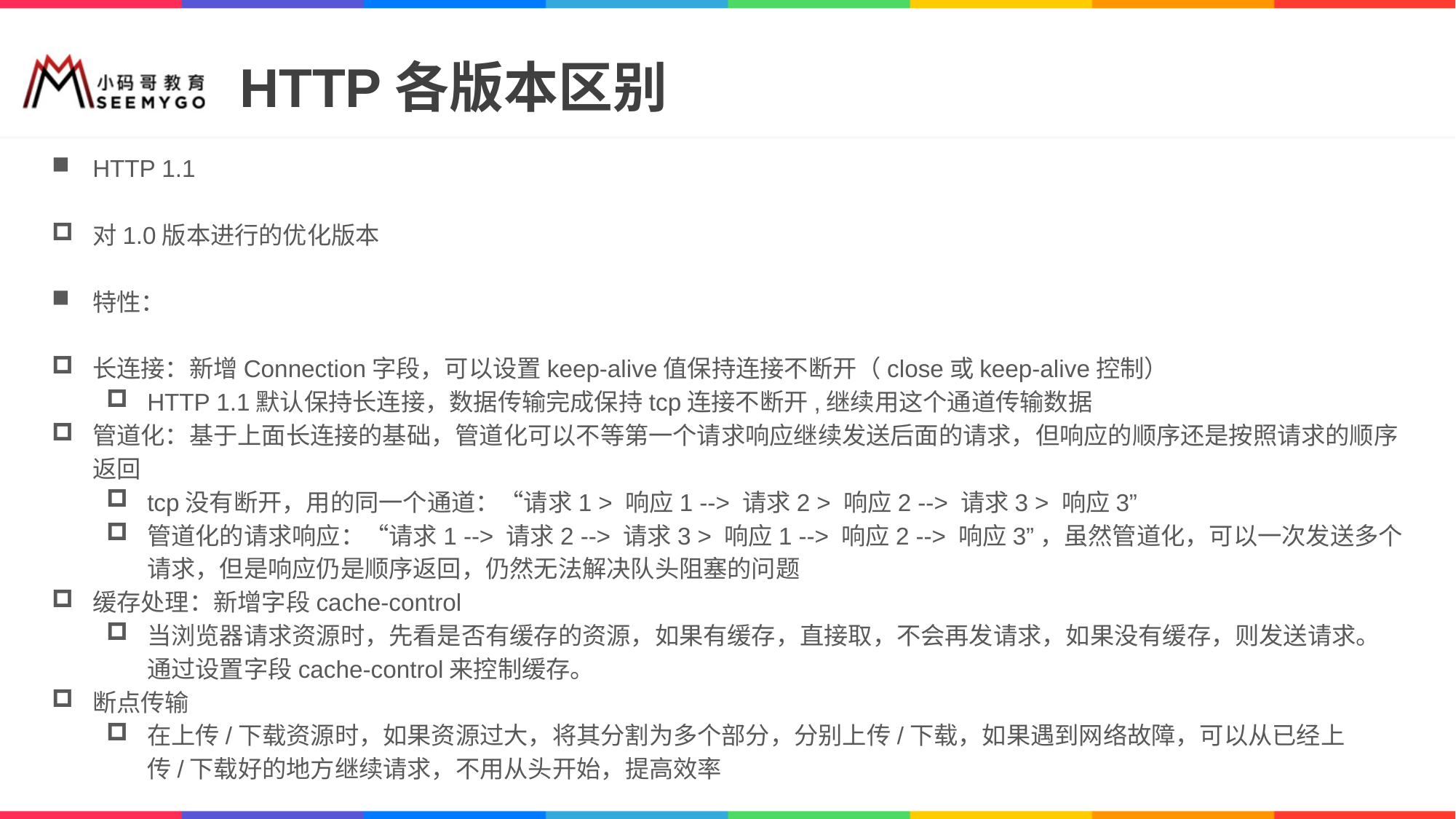

# HTTP各版本区别
HTTP 1.1

对1.0版本进行的优化版本

特性：

长连接：新增Connection字段，可以设置keep-alive值保持连接不断开（close或keep-alive控制）
HTTP 1.1默认保持长连接，数据传输完成保持tcp连接不断开,继续用这个通道传输数据
管道化：基于上面长连接的基础，管道化可以不等第一个请求响应继续发送后面的请求，但响应的顺序还是按照请求的顺序返回
tcp没有断开，用的同一个通道：“请求1 > 响应1 --> 请求2 > 响应2 --> 请求3 > 响应3”
管道化的请求响应：“请求1 --> 请求2 --> 请求3 > 响应1 --> 响应2 --> 响应3”，虽然管道化，可以一次发送多个请求，但是响应仍是顺序返回，仍然无法解决队头阻塞的问题
缓存处理：新增字段cache-control
当浏览器请求资源时，先看是否有缓存的资源，如果有缓存，直接取，不会再发请求，如果没有缓存，则发送请求。 通过设置字段cache-control来控制缓存。
断点传输
在上传/下载资源时，如果资源过大，将其分割为多个部分，分别上传/下载，如果遇到网络故障，可以从已经上传/下载好的地方继续请求，不用从头开始，提高效率